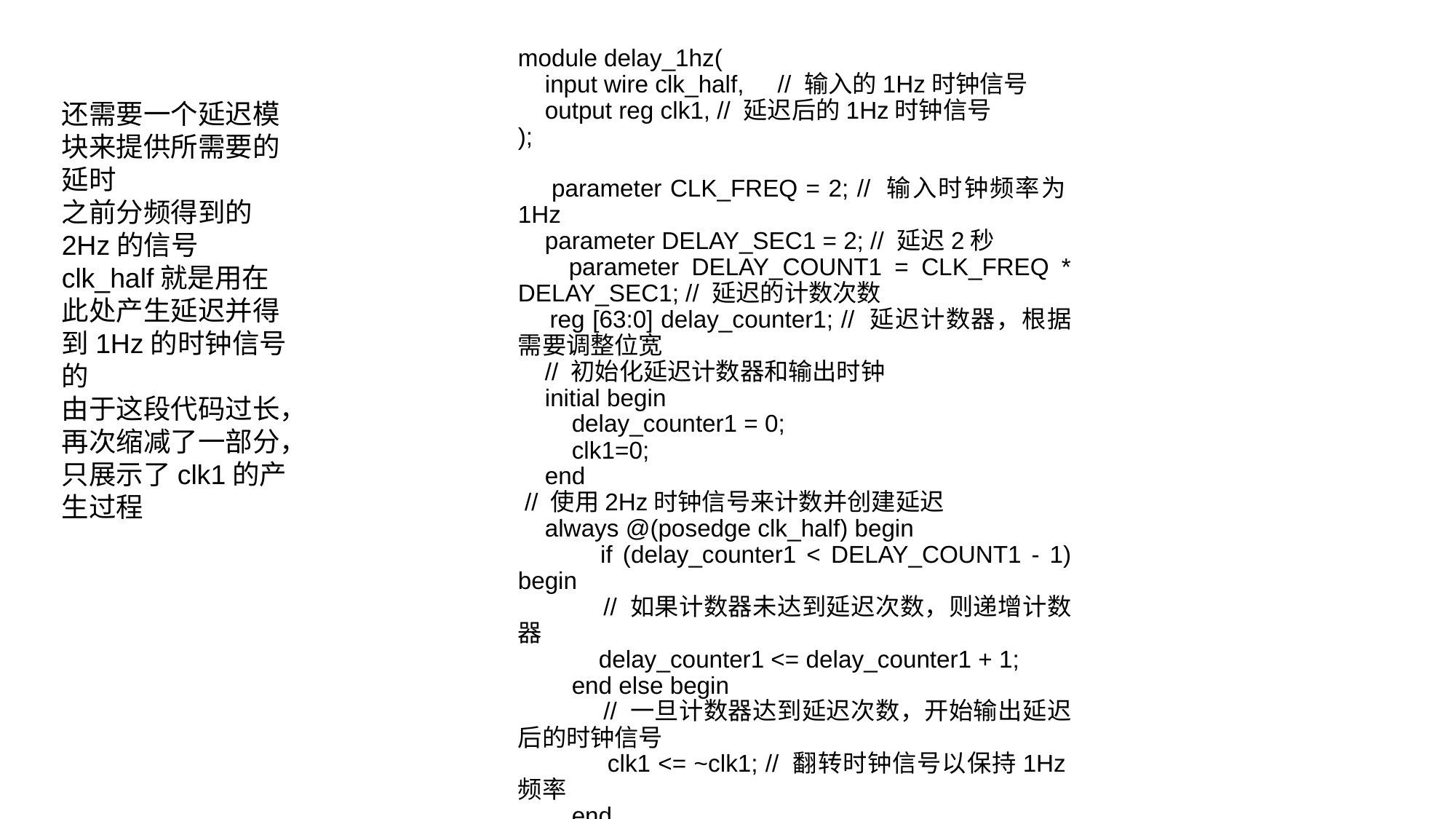

module delay_1hz(
    input wire clk_half,     // 输入的1Hz时钟信号
    output reg clk1, // 延迟后的1Hz时钟信号
);

    parameter CLK_FREQ = 2; // 输入时钟频率为1Hz
    parameter DELAY_SEC1 = 2; // 延迟2秒
    parameter DELAY_COUNT1 = CLK_FREQ * DELAY_SEC1; // 延迟的计数次数
    reg [63:0] delay_counter1; // 延迟计数器，根据需要调整位宽
    // 初始化延迟计数器和输出时钟
    initial begin
        delay_counter1 = 0;
        clk1=0;
    end
 // 使用2Hz时钟信号来计数并创建延迟
    always @(posedge clk_half) begin
        if (delay_counter1 < DELAY_COUNT1 - 1) begin
            // 如果计数器未达到延迟次数，则递增计数器
            delay_counter1 <= delay_counter1 + 1;
        end else begin
            // 一旦计数器达到延迟次数，开始输出延迟后的时钟信号
            clk1 <= ~clk1; // 翻转时钟信号以保持1Hz频率
        end
    end

还需要一个延迟模块来提供所需要的延时
之前分频得到的2Hz的信号clk_half就是用在此处产生延迟并得到1Hz的时钟信号的
由于这段代码过长，再次缩减了一部分，只展示了clk1的产生过程